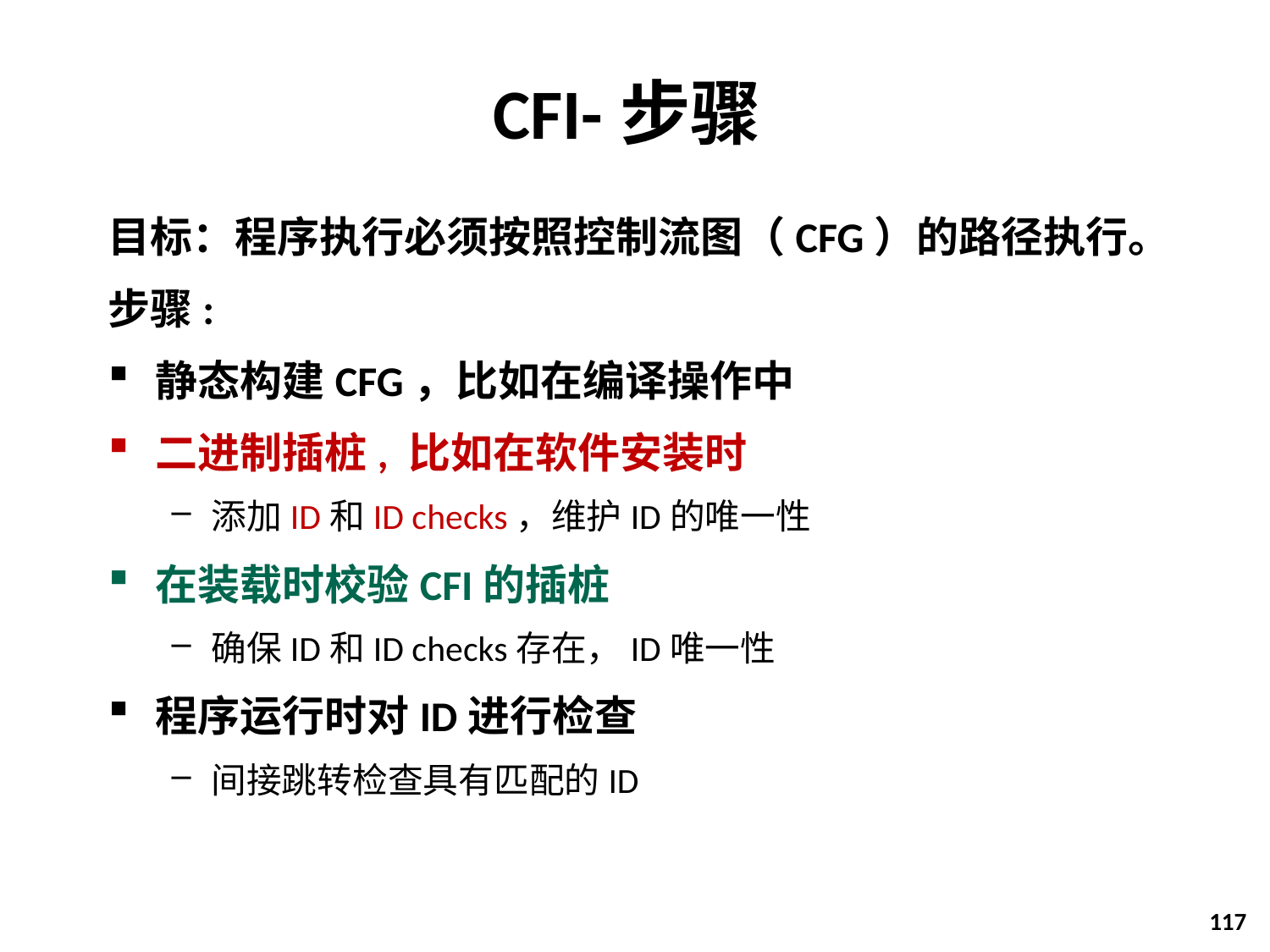

# CFI-步骤
目标：程序执行必须按照控制流图（CFG）的路径执行。
步骤:
静态构建CFG，比如在编译操作中
二进制插桩, 比如在软件安装时
添加ID和ID checks，维护ID的唯一性
在装载时校验CFI的插桩
确保ID和ID checks存在，ID唯一性
程序运行时对ID进行检查
间接跳转检查具有匹配的ID
117